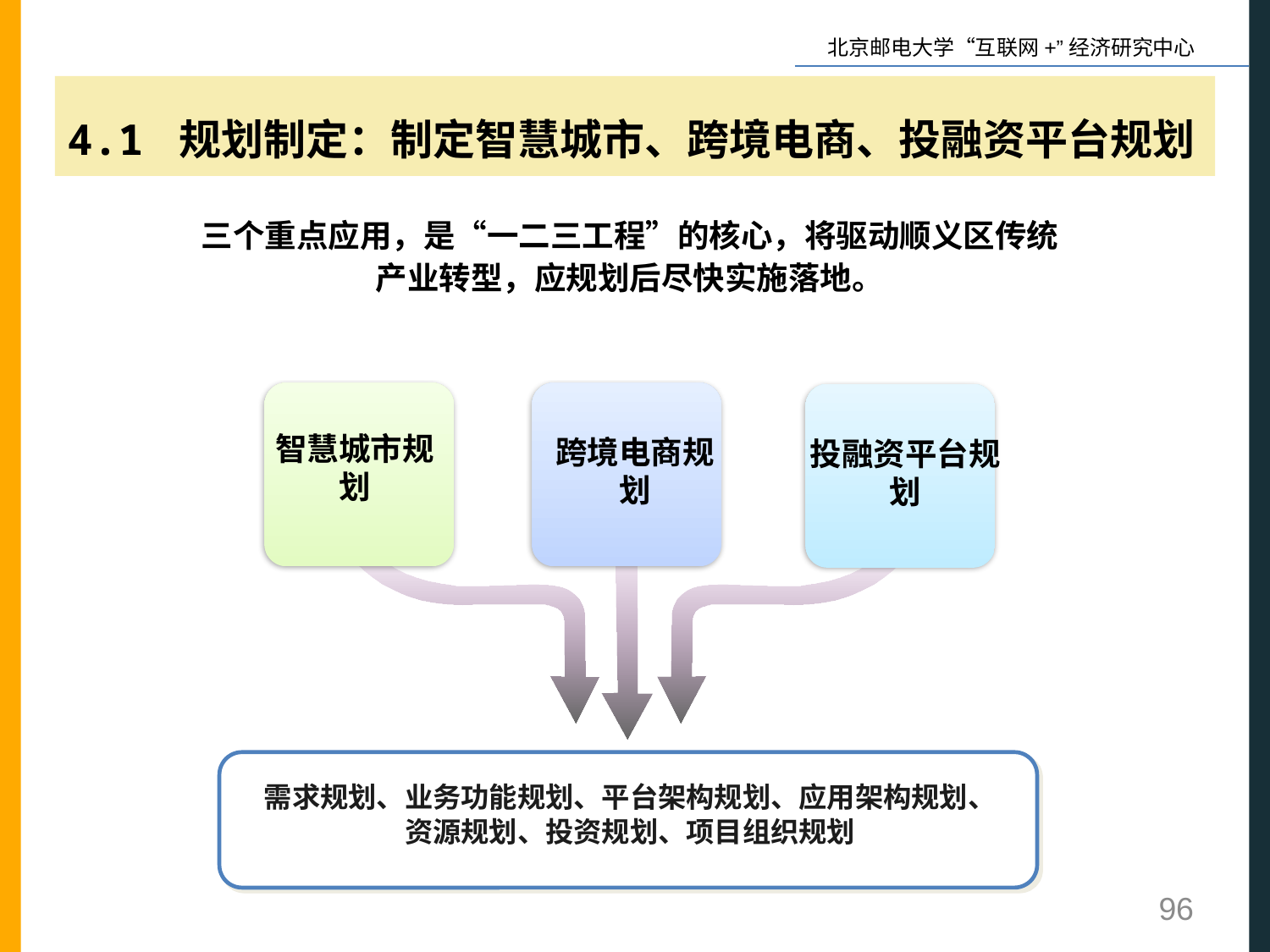

4.1 规划制定：制定智慧城市、跨境电商、投融资平台规划
三个重点应用，是“一二三工程”的核心，将驱动顺义区传统产业转型，应规划后尽快实施落地。

智慧城市规划
跨境电商规划
投融资平台规划

需求规划、业务功能规划、平台架构规划、应用架构规划、资源规划、投资规划、项目组织规划
96